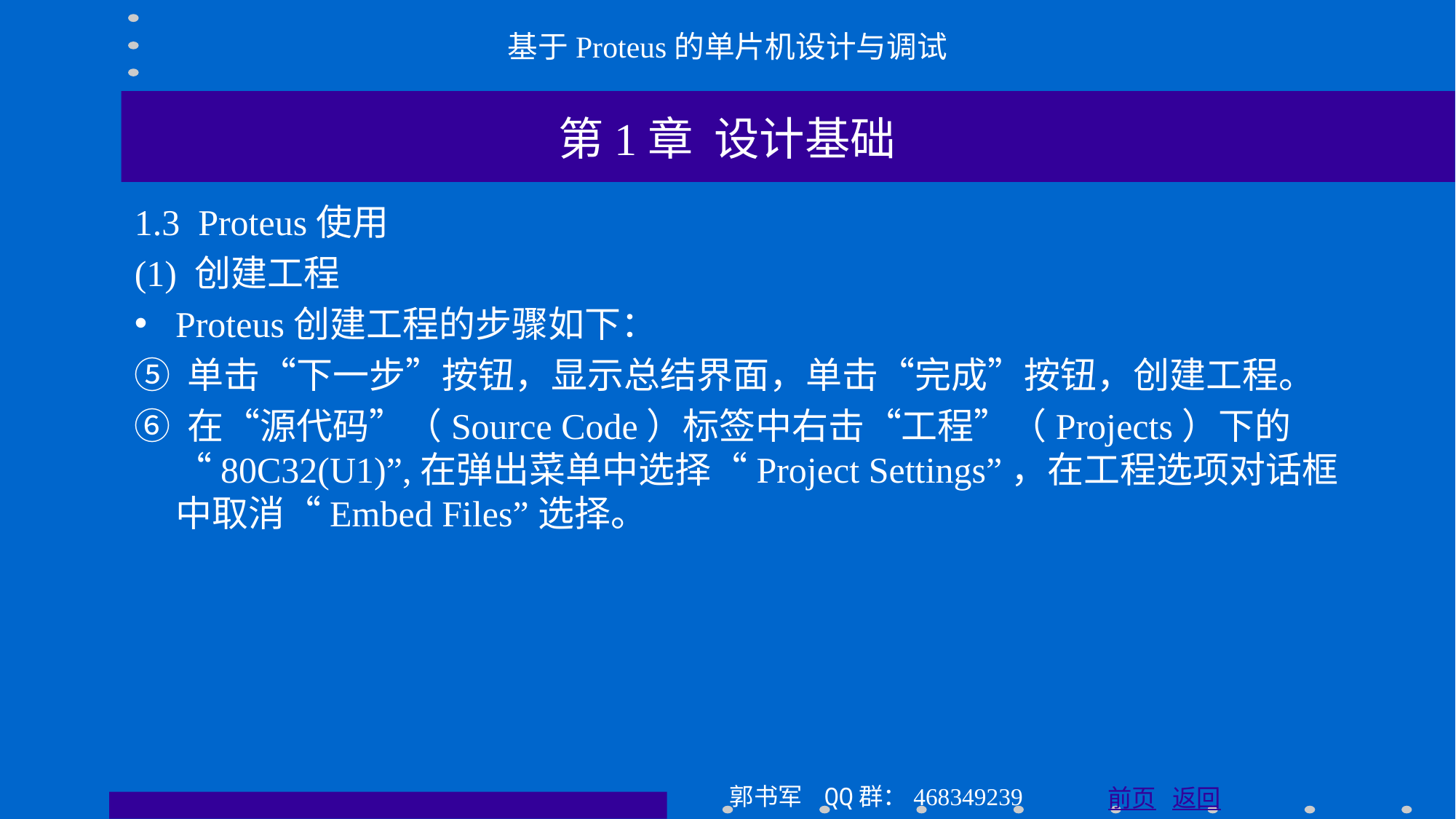

基于Proteus的单片机设计与调试
第1章  设计基础
1.3  Proteus使用
(1) 创建工程
Proteus创建工程的步骤如下：
⑤ 单击“下一步”按钮，显示总结界面，单击“完成”按钮，创建工程。
⑥ 在“源代码”（Source Code）标签中右击“工程”（Projects）下的“80C32(U1)”,在弹出菜单中选择“Project Settings”，在工程选项对话框中取消“Embed Files”选择。
郭书军   QQ群：468349239
前页   返回